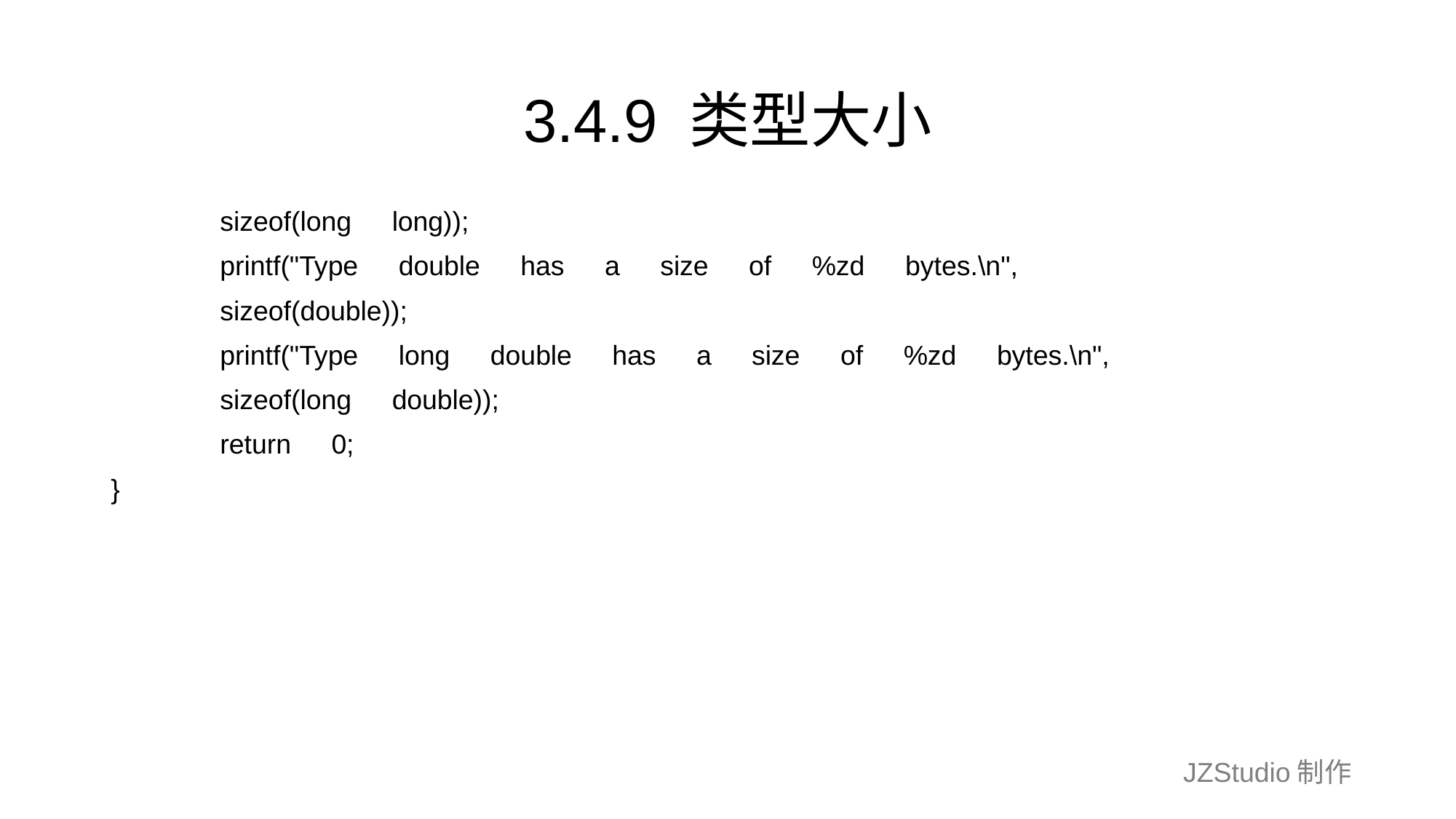

# 3.4.9 类型大小
	sizeof(long　long));
	printf("Type　double　has　a　size　of　%zd　bytes.\n",
	sizeof(double));
	printf("Type　long　double　has　a　size　of　%zd　bytes.\n",
	sizeof(long　double));
	return　0;
}